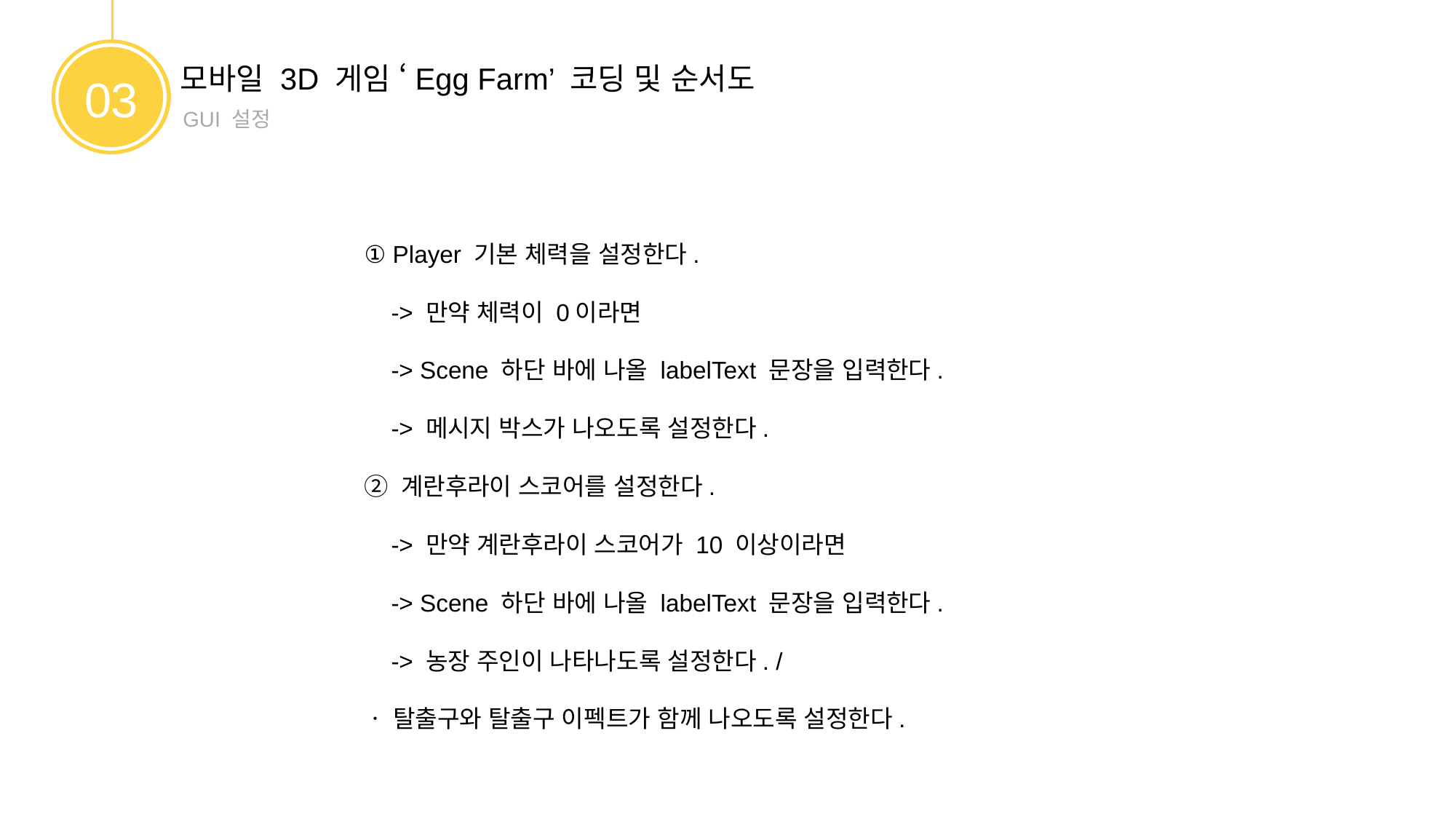

모바일 3D 게임 ‘Egg Farm’ 코딩 및 순서도
03
GUI 설정
① Player 기본 체력을 설정한다.
    -> 만약 체력이 0이라면
    -> Scene 하단 바에 나올 labelText 문장을 입력한다.
    -> 메시지 박스가 나오도록 설정한다.
② 계란후라이 스코어를 설정한다.
    -> 만약 계란후라이 스코어가 10 이상이라면
    -> Scene 하단 바에 나올 labelText 문장을 입력한다.
    -> 농장 주인이 나타나도록 설정한다. /
ㆍ 탈출구와 탈출구 이펙트가 함께 나오도록 설정한다.